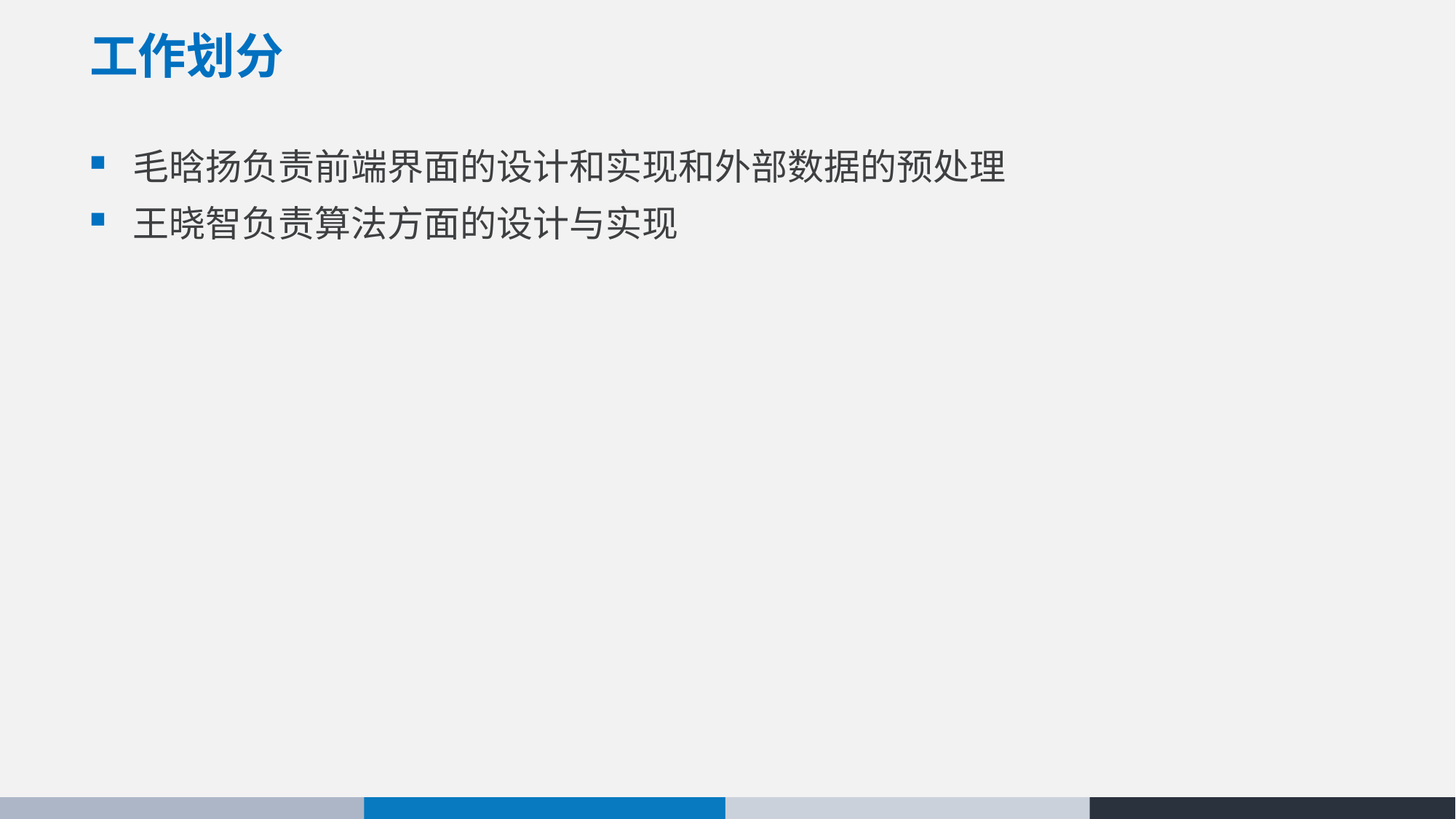

# 工作划分
毛晗扬负责前端界面的设计和实现和外部数据的预处理
王晓智负责算法方面的设计与实现